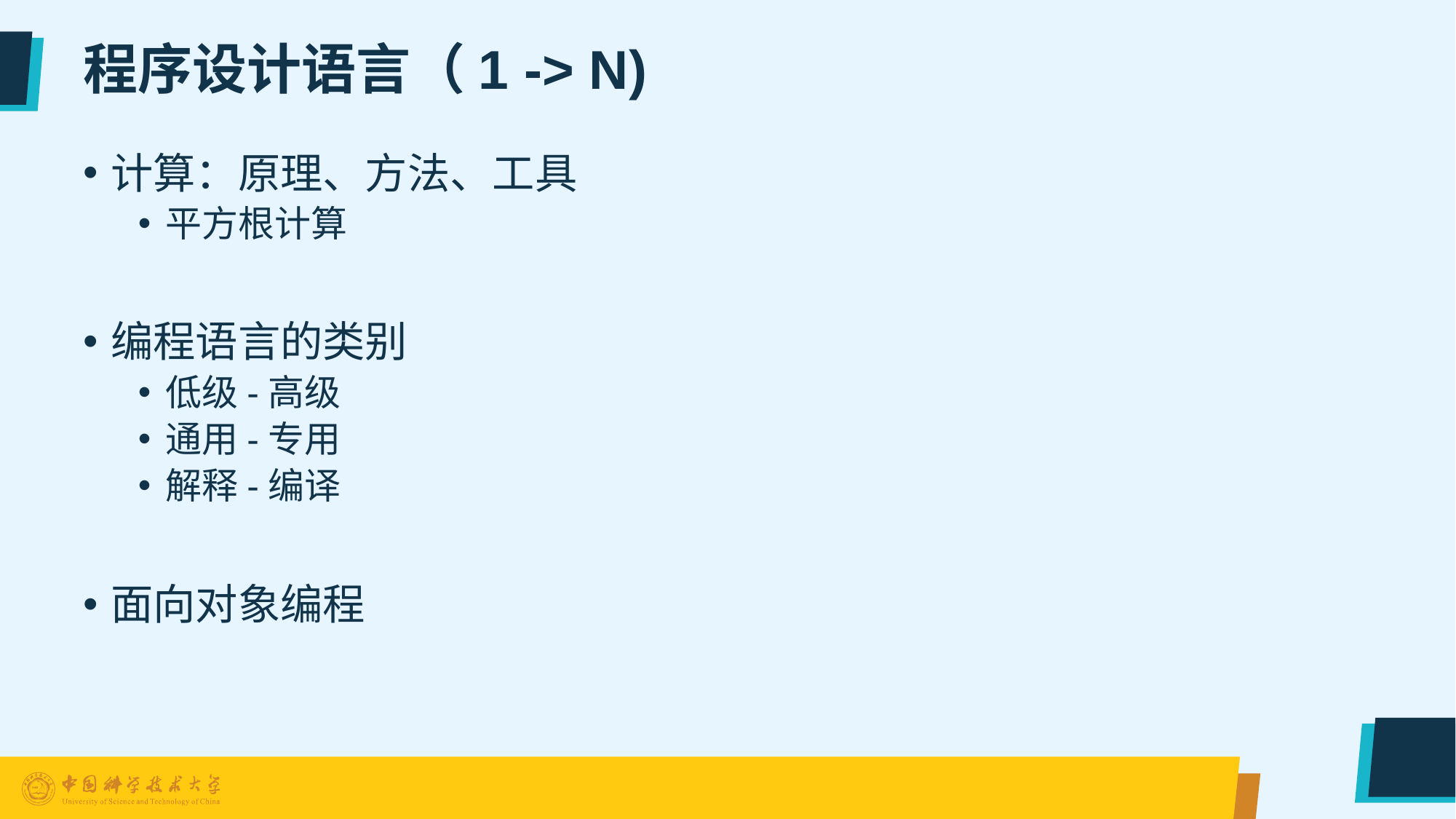

# 程序设计语言（1 -> N)
计算：原理、方法、工具
平方根计算

编程语言的类别
低级-高级
通用-专用
解释-编译

面向对象编程